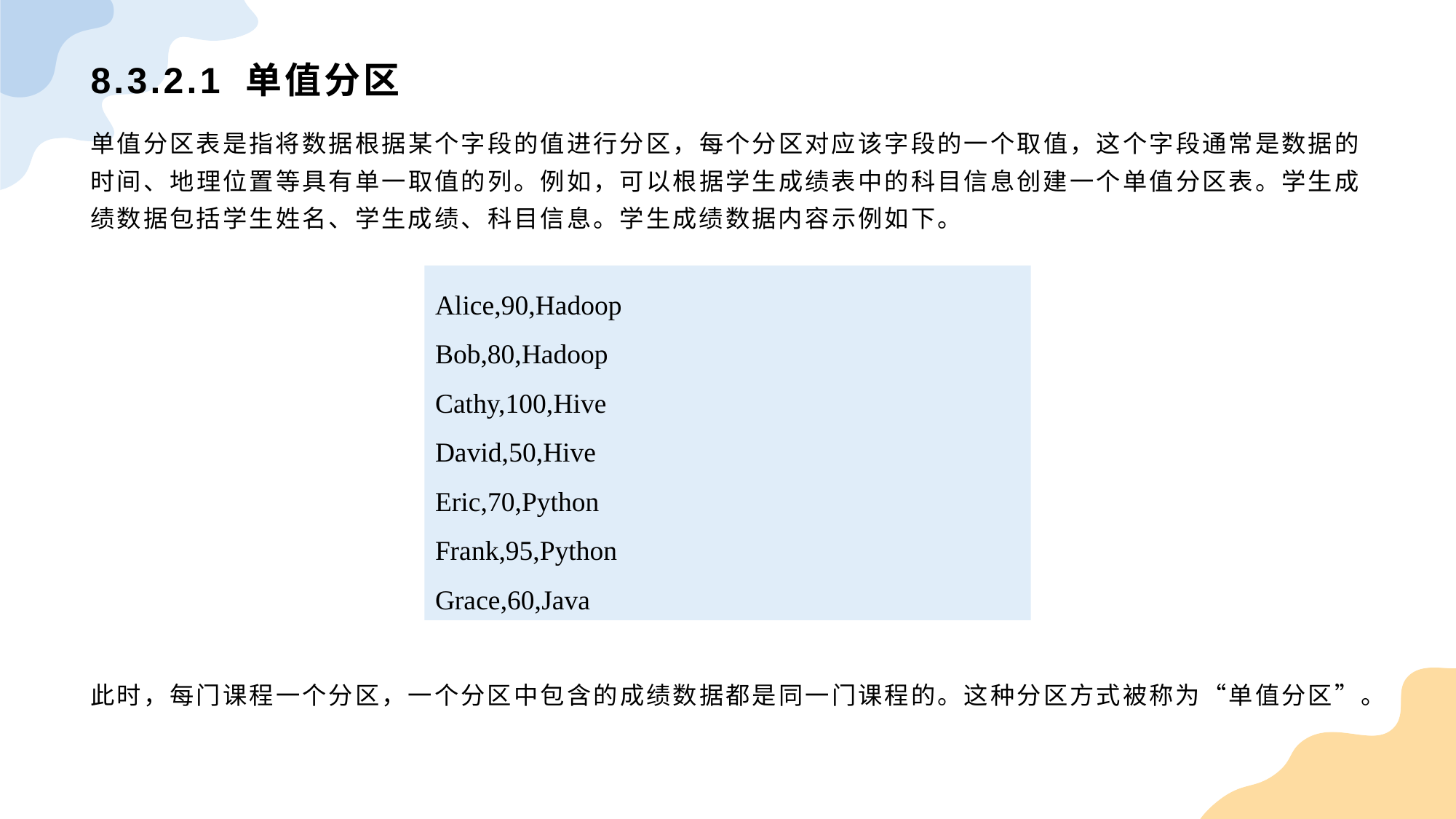

# 8.3.2.1 单值分区
单值分区表是指将数据根据某个字段的值进行分区，每个分区对应该字段的一个取值，这个字段通常是数据的时间、地理位置等具有单一取值的列。例如，可以根据学生成绩表中的科目信息创建一个单值分区表。学生成绩数据包括学生姓名、学生成绩、科目信息。学生成绩数据内容示例如下。

此时，每门课程一个分区，一个分区中包含的成绩数据都是同一门课程的。这种分区方式被称为“单值分区”。
Alice,90,Hadoop
Bob,80,Hadoop
Cathy,100,Hive
David,50,Hive
Eric,70,Python
Frank,95,Python
Grace,60,Java